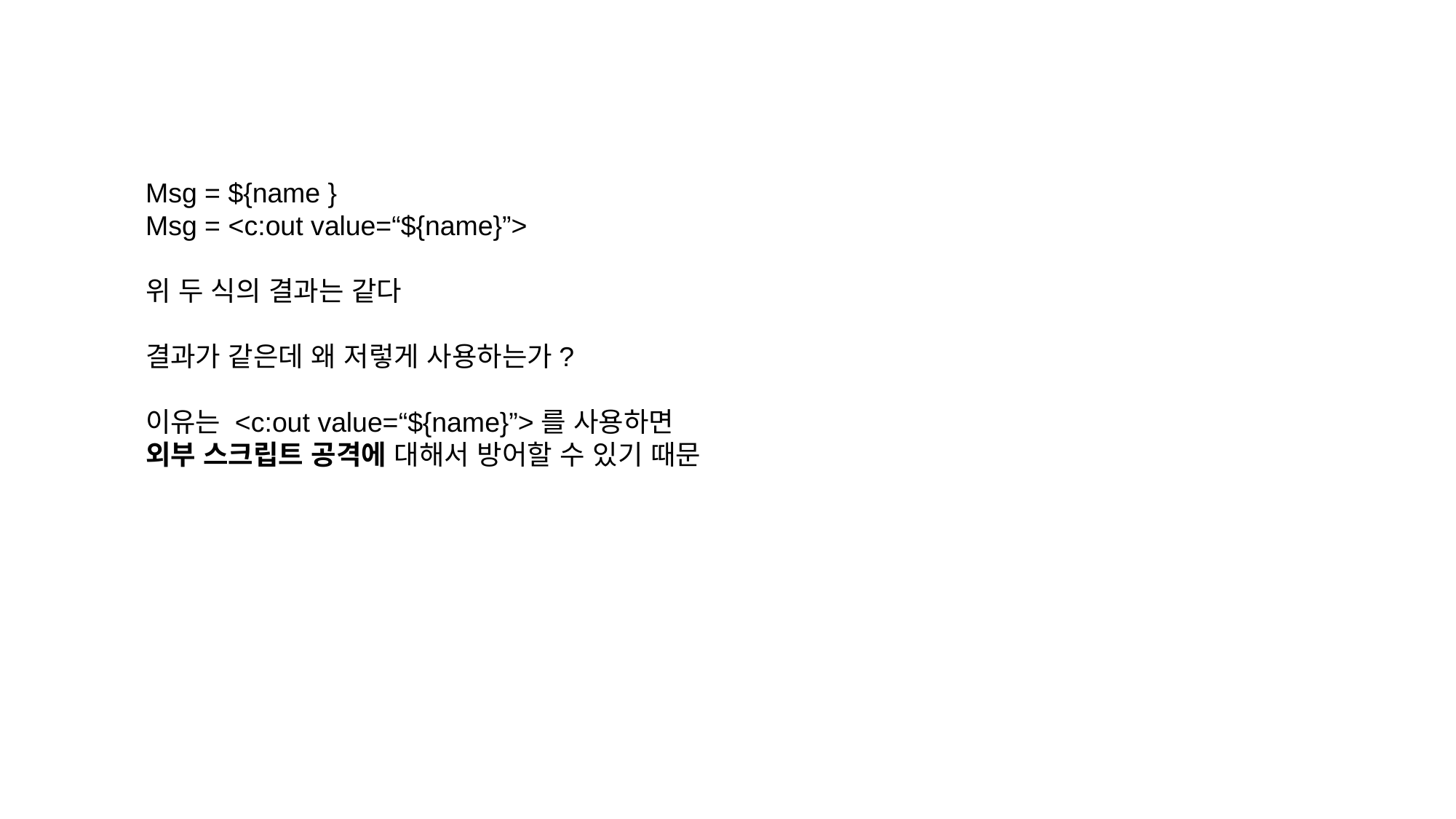

Msg = ${name }
Msg = <c:out value=“${name}”>

위 두 식의 결과는 같다

결과가 같은데 왜 저렇게 사용하는가?

이유는 <c:out value=“${name}”>를 사용하면
외부 스크립트 공격에 대해서 방어할 수 있기 때문